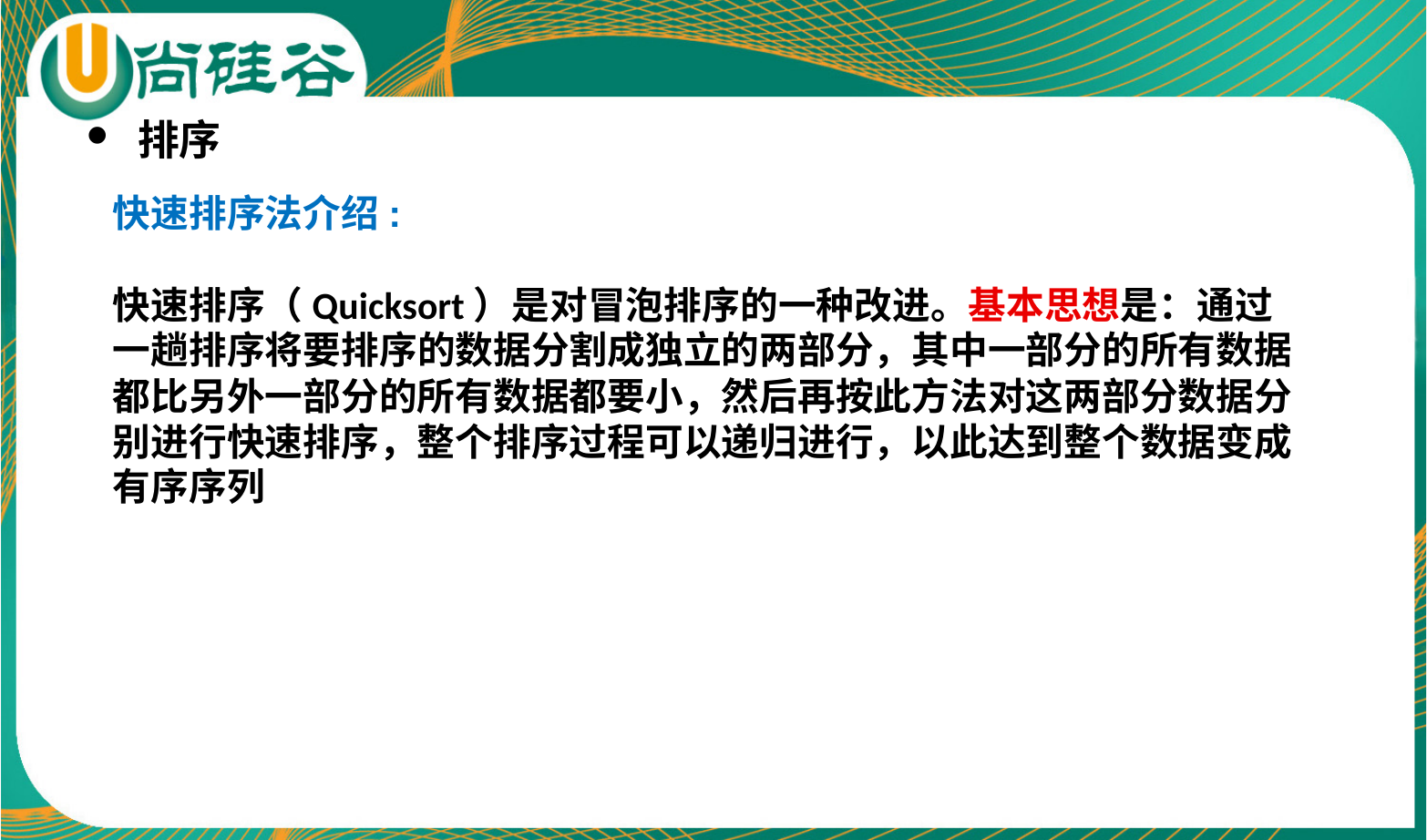

排序
快速排序法介绍:

快速排序（Quicksort）是对冒泡排序的一种改进。基本思想是：通过一趟排序将要排序的数据分割成独立的两部分，其中一部分的所有数据都比另外一部分的所有数据都要小，然后再按此方法对这两部分数据分别进行快速排序，整个排序过程可以递归进行，以此达到整个数据变成有序序列